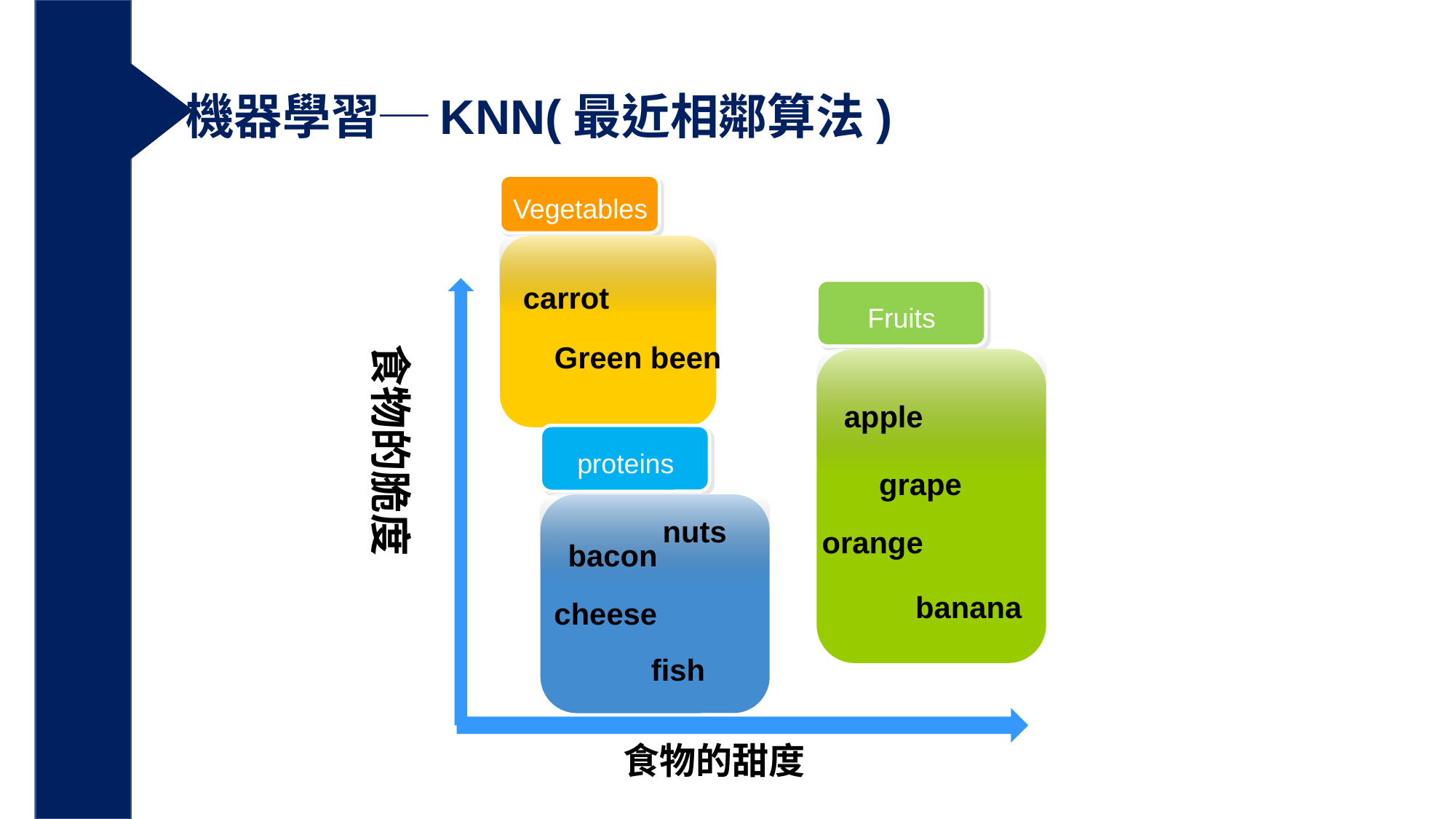

機器學習─KNN(最近相鄰算法)

Vegetables

carrot
Green been

Fruits
食物的脆度

apple

proteins

nuts
bacon
cheese
fish
grape
orange
banana
食物的甜度